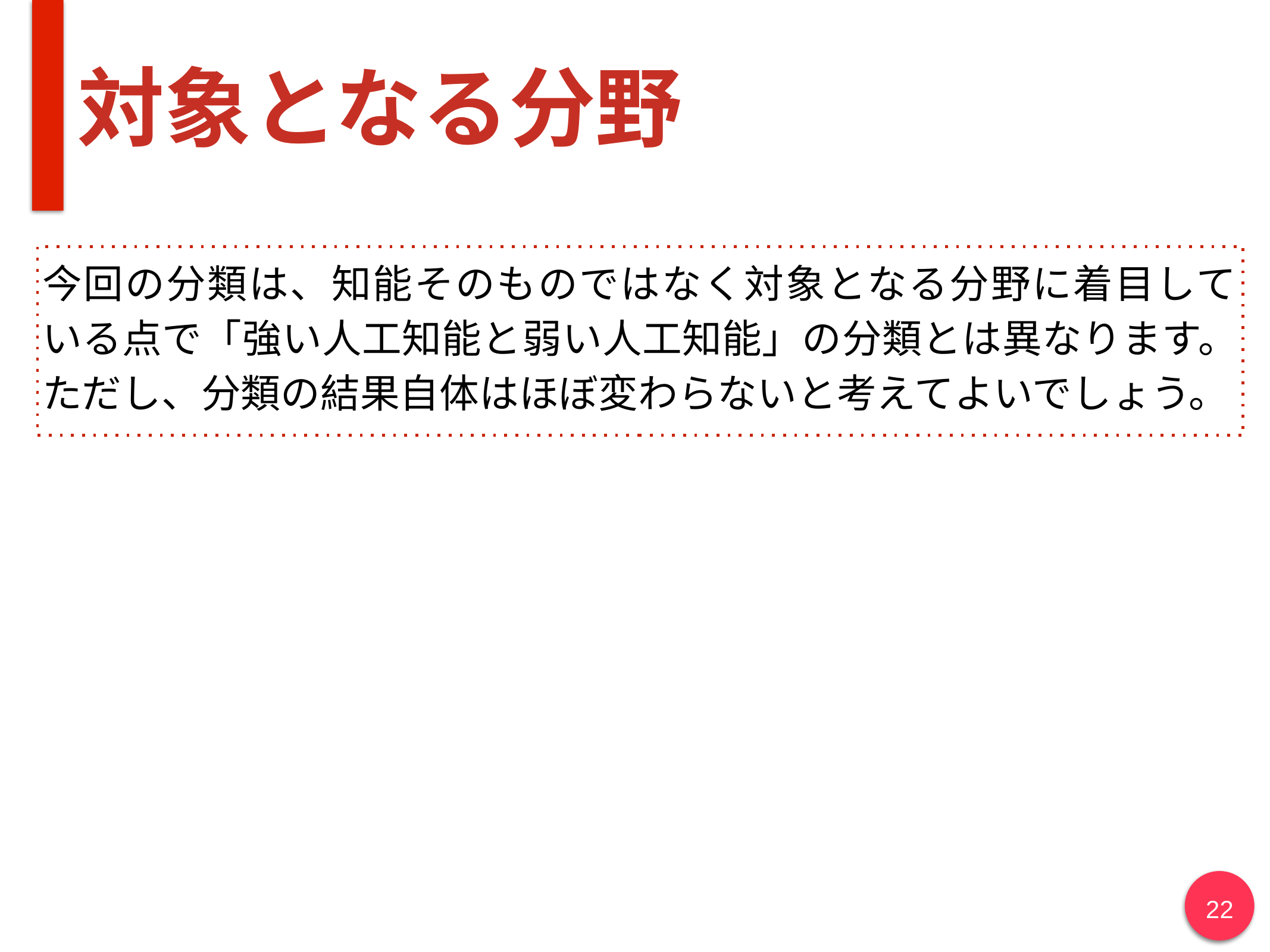

# 対象となる分野
今回の分類は、知能そのものではなく対象となる分野に着目して
いる点で「強い人工知能と弱い人工知能」の分類とは異なります。
ただし、分類の結果自体はほぼ変わらないと考えてよいでしょう。

22